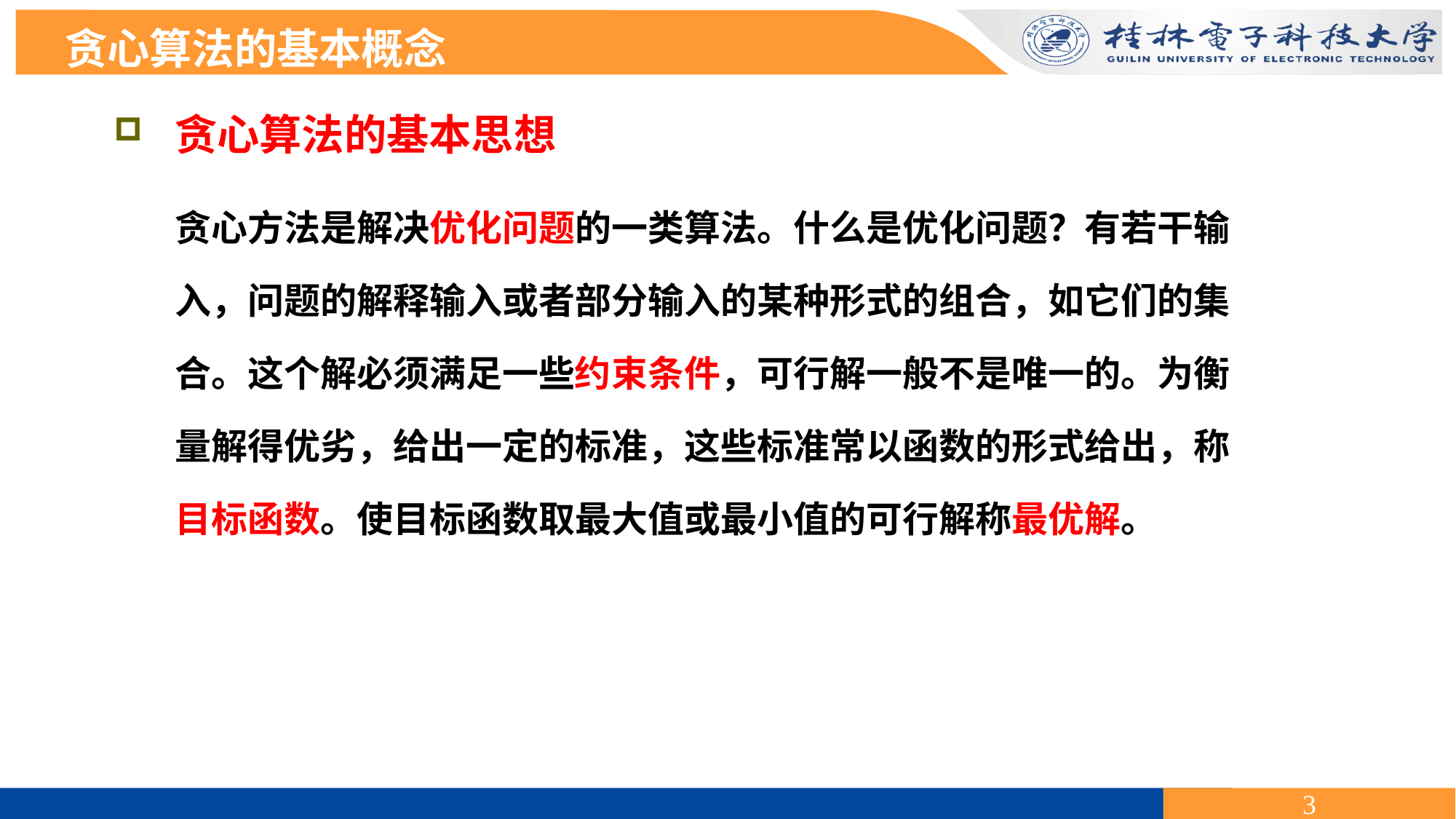

贪心算法的基本概念
 贪心算法的基本思想
贪心方法是解决优化问题的一类算法。什么是优化问题？有若干输
入，问题的解释输入或者部分输入的某种形式的组合，如它们的集
合。这个解必须满足一些约束条件，可行解一般不是唯一的。为衡
量解得优劣，给出一定的标准，这些标准常以函数的形式给出，称
目标函数。使目标函数取最大值或最小值的可行解称最优解。